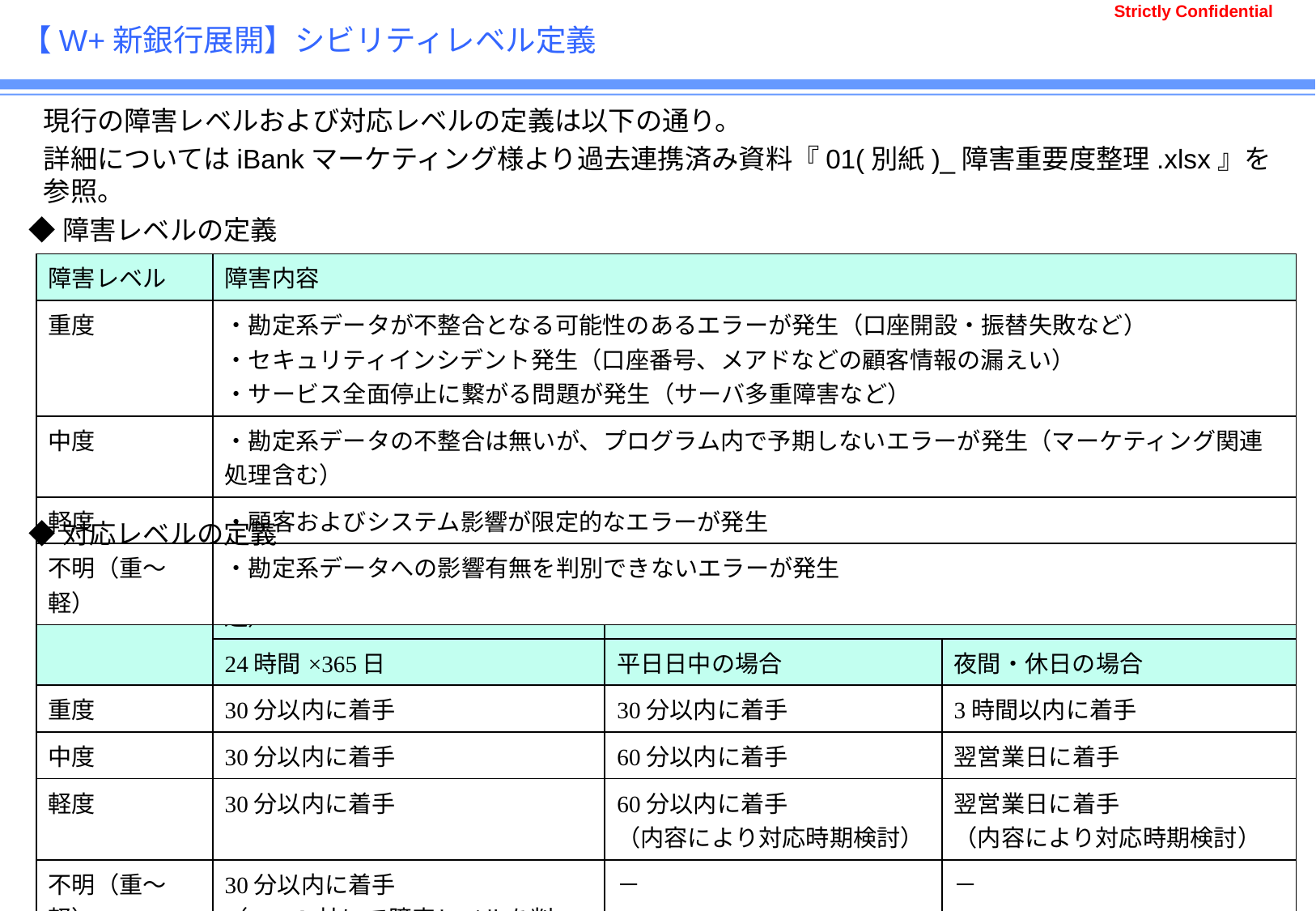

# 【W+新銀行展開】シビリティレベル定義
現行の障害レベルおよび対応レベルの定義は以下の通り。
詳細についてはiBankマーケティング様より過去連携済み資料『01(別紙)_障害重要度整理.xlsx』を参照。
◆障害レベルの定義
| 障害レベル | 障害内容 |
| --- | --- |
| 重度 | ・勘定系データが不整合となる可能性のあるエラーが発生（口座開設・振替失敗など） ・セキュリティインシデント発生（口座番号、メアドなどの顧客情報の漏えい） ・サービス全面停止に繋がる問題が発生（サーバ多重障害など） |
| 中度 | ・勘定系データの不整合は無いが、プログラム内で予期しないエラーが発生（マーケティング関連処理含む） |
| 軽度 | ・顧客およびシステム影響が限定的なエラーが発生 |
| 不明（重～軽） | ・勘定系データへの影響有無を判別できないエラーが発生 |
◆対応レベルの定義
| 障害レベル | システム窓口対応レベル（富士通） | 障害復旧対応レベル（富士通／アクセンチュア） |  |
| --- | --- | --- | --- |
|  | 24時間×365日 | 平日日中の場合 | 夜間・休日の場合 |
| 重度 | 30分以内に着手 | 30分以内に着手 | 3時間以内に着手 |
| 中度 | 30分以内に着手 | 60分以内に着手 | 翌営業日に着手 |
| 軽度 | 30分以内に着手 | 60分以内に着手 （内容により対応時期検討） | 翌営業日に着手 （内容により対応時期検討） |
| 不明（重～軽） | 30分以内に着手 （iBank社にて障害レベルを判断） | － | － |